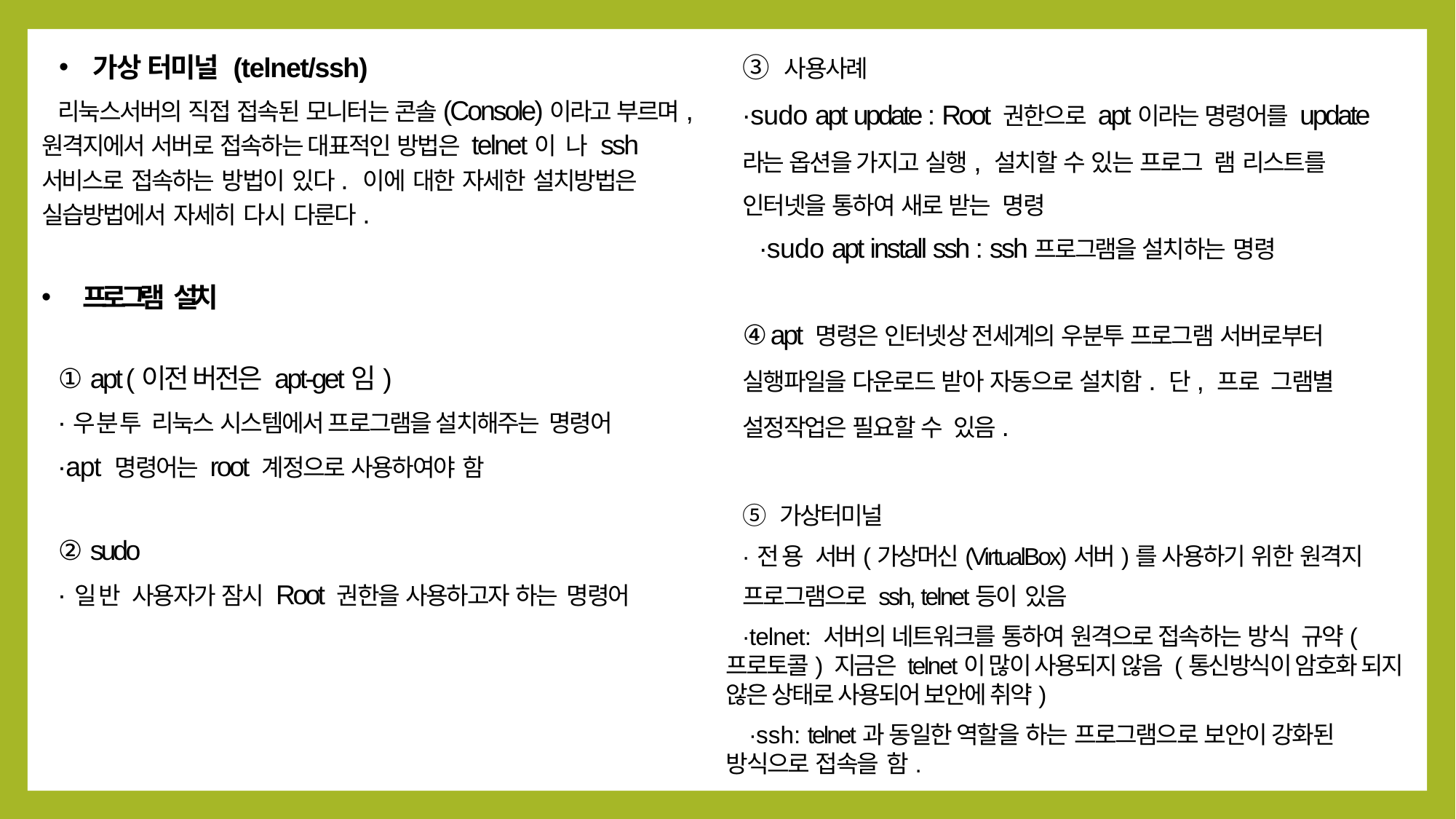

가상 터미널 (telnet/ssh)
리눅스서버의 직접 접속된 모니터는 콘솔(Console)이라고 부르며, 원격지에서 서버로 접속하는 대표적인 방법은 telnet이  나 ssh서비스로 접속하는 방법이 있다. 이에 대한 자세한 설치방법은 실습방법에서 자세히 다시 다룬다.

프로그램 설치

① apt (이전 버전은 apt-get임)
∙우분투 리눅스 시스템에서 프로그램을 설치해주는 명령어
∙apt 명령어는 root 계정으로 사용하여야 함

② sudo
∙일반 사용자가 잠시 Root 권한을 사용하고자 하는 명령어

③ 사용사례
∙sudo apt update : Root 권한으로 apt이라는 명령어를 update
라는 옵션을 가지고 실행, 설치할 수 있는 프로그  램 리스트를
인터넷을 통하여 새로 받는 명령
∙sudo apt install ssh : ssh프로그램을 설치하는 명령

④ apt 명령은 인터넷상 전세계의 우분투 프로그램 서버로부터
실행파일을 다운로드 받아 자동으로 설치함. 단, 프로  그램별
설정작업은 필요할 수 있음.

⑤ 가상터미널
∙전용 서버(가상머신(VirtualBox)서버)를 사용하기 위한 원격지
프로그램으로 ssh, telnet등이 있음
∙telnet: 서버의 네트워크를 통하여 원격으로 접속하는 방식 규약(프로토콜) 지금은 telnet이 많이 사용되지 않음 (통신방식이 암호화 되지 않은 상태로 사용되어 보안에 취약)
 ∙ssh: telnet과 동일한 역할을 하는 프로그램으로 보안이 강화된 방식으로 접속을 함.